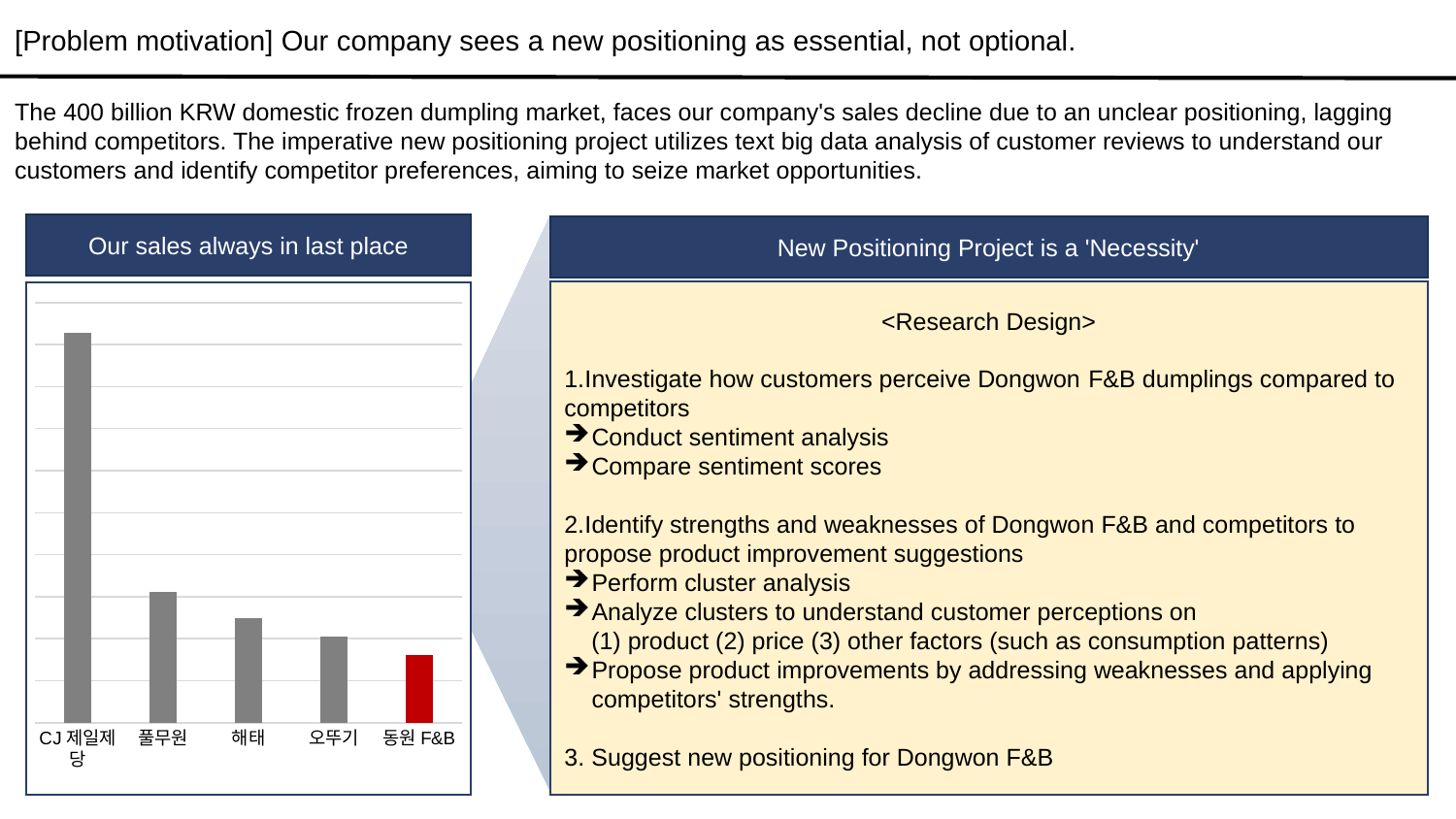

[Problem motivation] Our company sees a new positioning as essential, not optional.

The 400 billion KRW domestic frozen dumpling market, faces our company's sales decline due to an unclear positioning, lagging behind competitors. The imperative new positioning project utilizes text big data analysis of customer reviews to understand our customers and identify competitor preferences, aiming to seize market opportunities.
Our sales always in last place
New Positioning Project is a 'Necessity'
<Research Design>

Investigate how customers perceive Dongwon F&B dumplings compared to competitors
Conduct sentiment analysis
Compare sentiment scores

Identify strengths and weaknesses of Dongwon F&B and competitors to propose product improvement suggestions
Perform cluster analysis
Analyze clusters to understand customer perceptions on
    (1) product (2) price (3) other factors (such as consumption patterns)
Propose product improvements by addressing weaknesses and applying competitors' strengths.

3. Suggest new positioning for Dongwon F&B

### Chart

| Category |  |
|---|---|
| CJ제일제당 | 46.4 |
| 풀무원 | 15.6 |
| 해태 | 12.4 |
| 오뚜기 | 10.3 |
| 동원F&B | 8.0 |